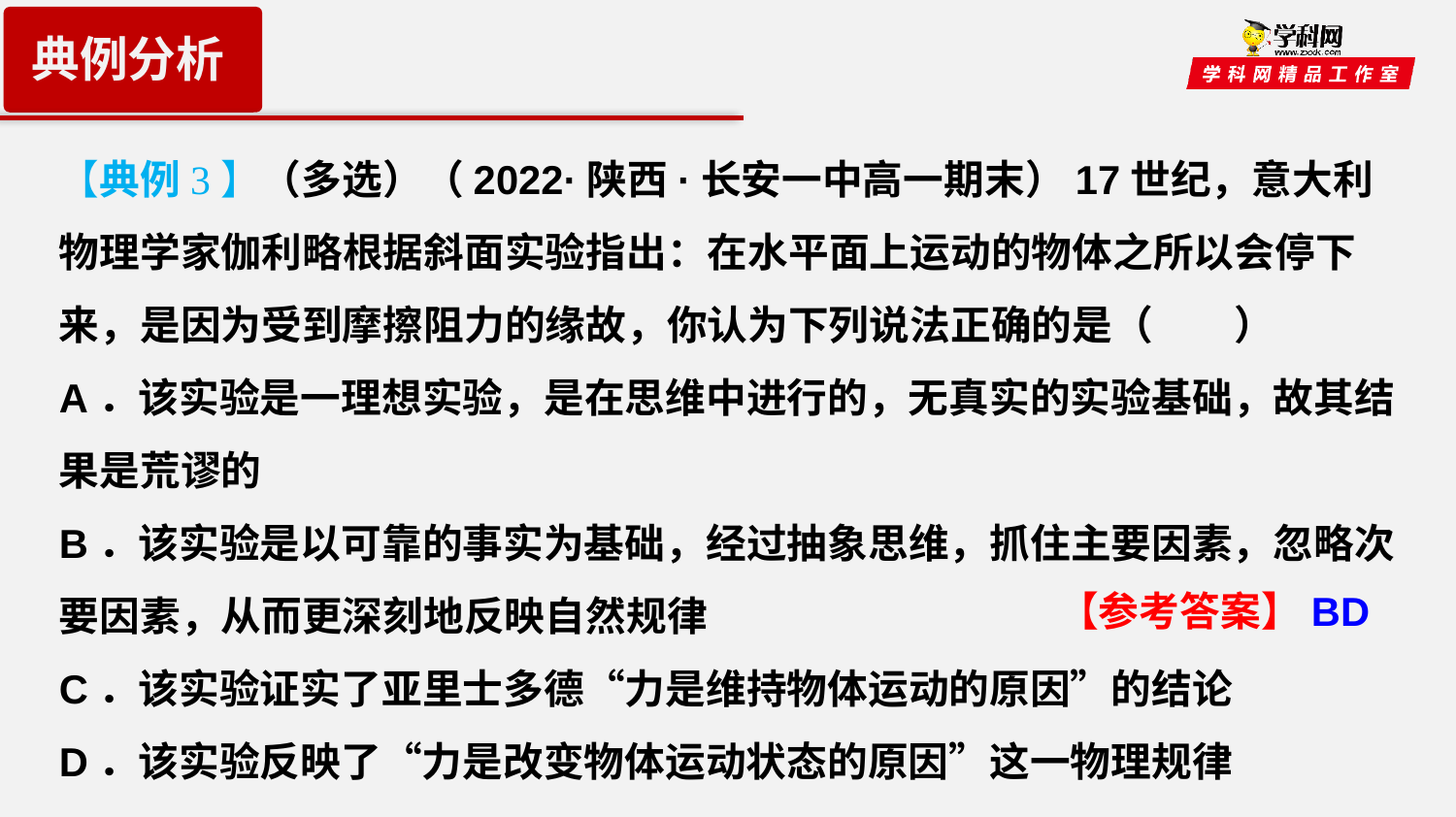

典例分析
【典例3】（多选）（2022·陕西·长安一中高一期末）17世纪，意大利物理学家伽利略根据斜面实验指出：在水平面上运动的物体之所以会停下来，是因为受到摩擦阻力的缘故，你认为下列说法正确的是（　　）
A．该实验是一理想实验，是在思维中进行的，无真实的实验基础，故其结果是荒谬的
B．该实验是以可靠的事实为基础，经过抽象思维，抓住主要因素，忽略次要因素，从而更深刻地反映自然规律
C．该实验证实了亚里士多德“力是维持物体运动的原因”的结论
D．该实验反映了“力是改变物体运动状态的原因”这一物理规律
【参考答案】BD